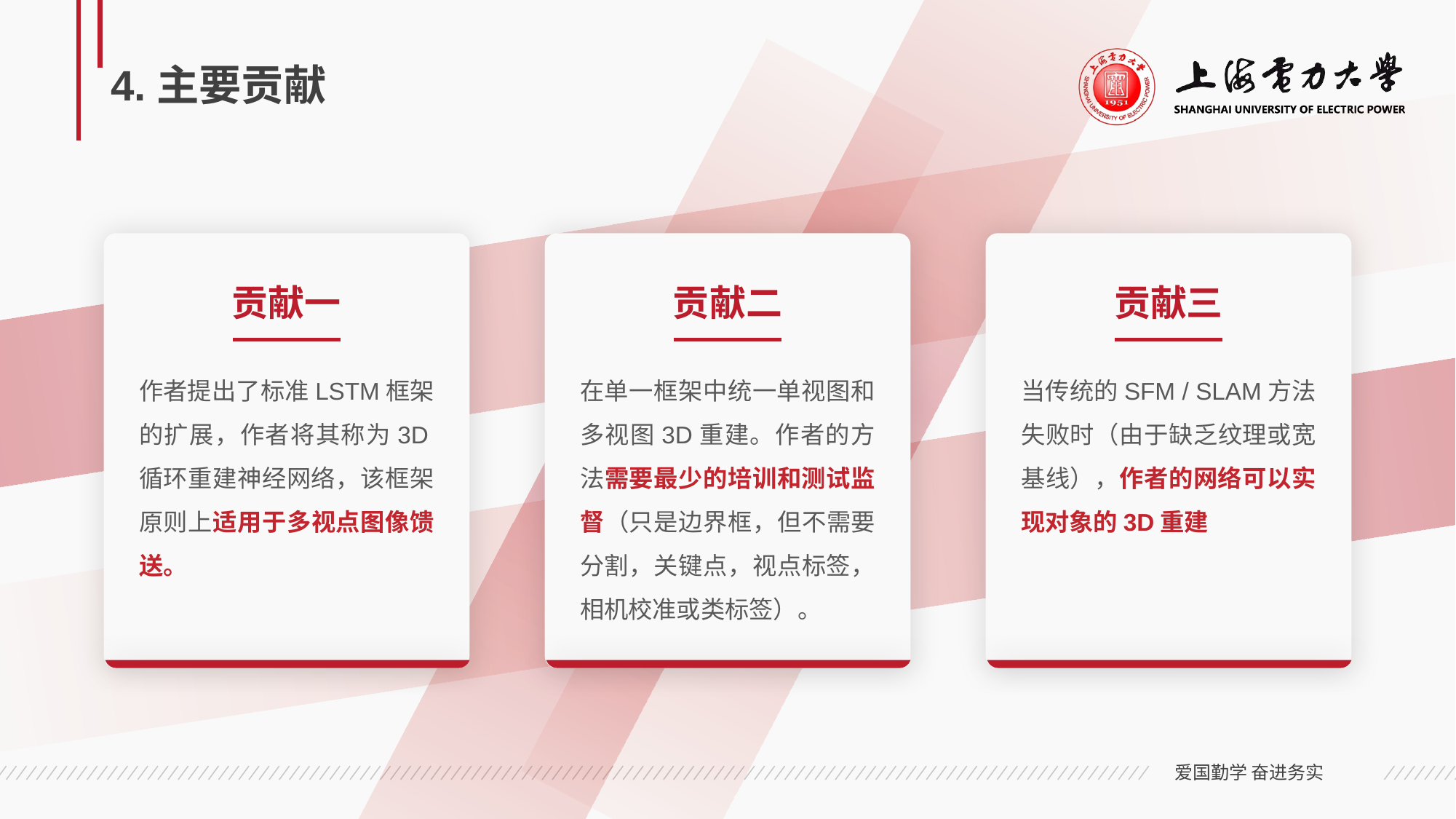

# 4.主要贡献

贡献一
贡献二
贡献三
作者提出了标准LSTM框架的扩展，作者将其称为3D循环重建神经网络，该框架原则上适用于多视点图像馈送。
在单一框架中统一单视图和多视图3D重建。作者的方法需要最少的培训和测试监督（只是边界框，但不需要分割，关键点，视点标签，相机校准或类标签）。
当传统的SFM / SLAM方法失败时（由于缺乏纹理或宽基线），作者的网络可以实现对象的3D重建